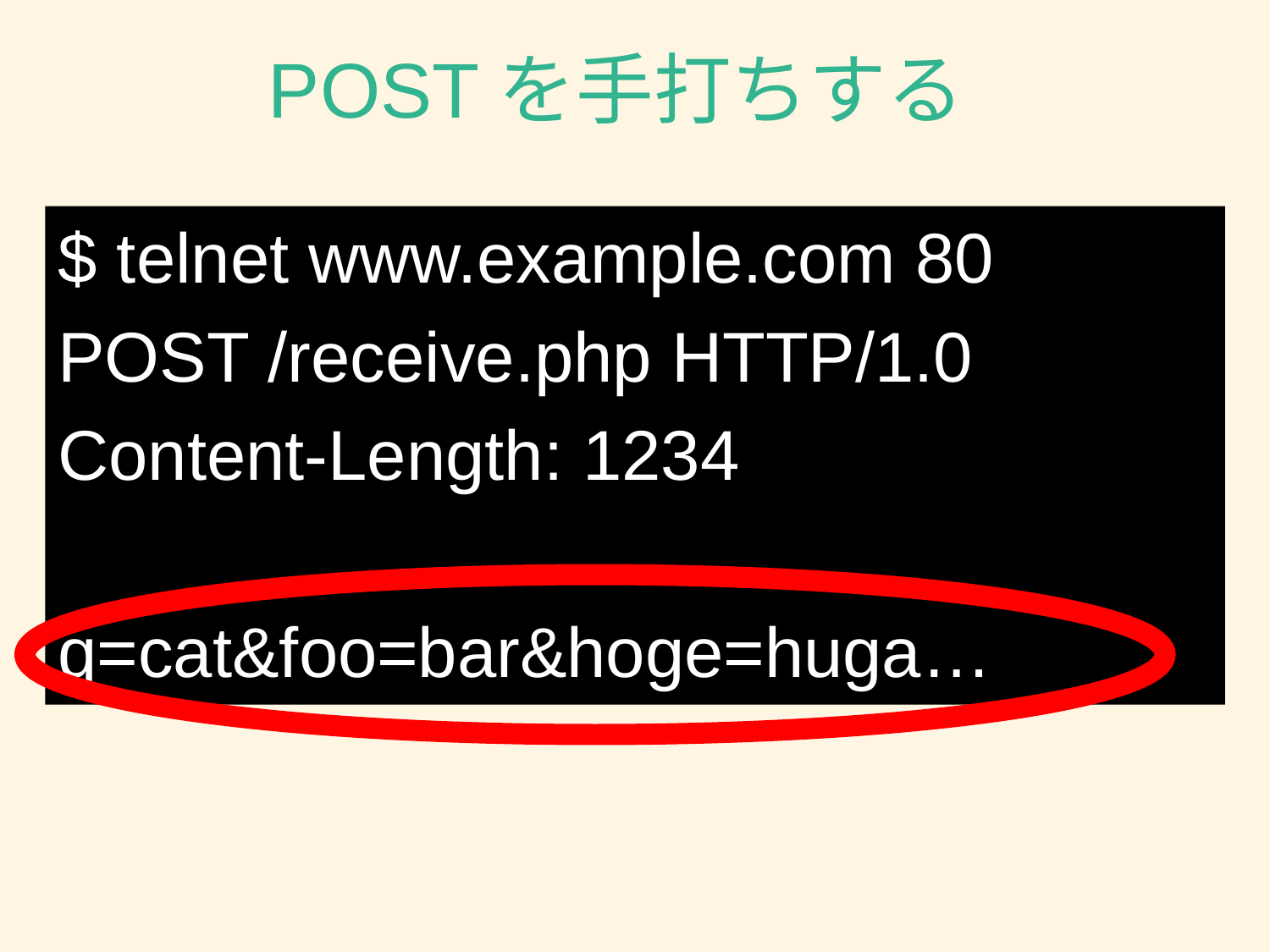

POSTを手打ちする
$ telnet www.example.com 80
POST /receive.php HTTP/1.0
Content-Length: 1234

q=cat&foo=bar&hoge=huga…